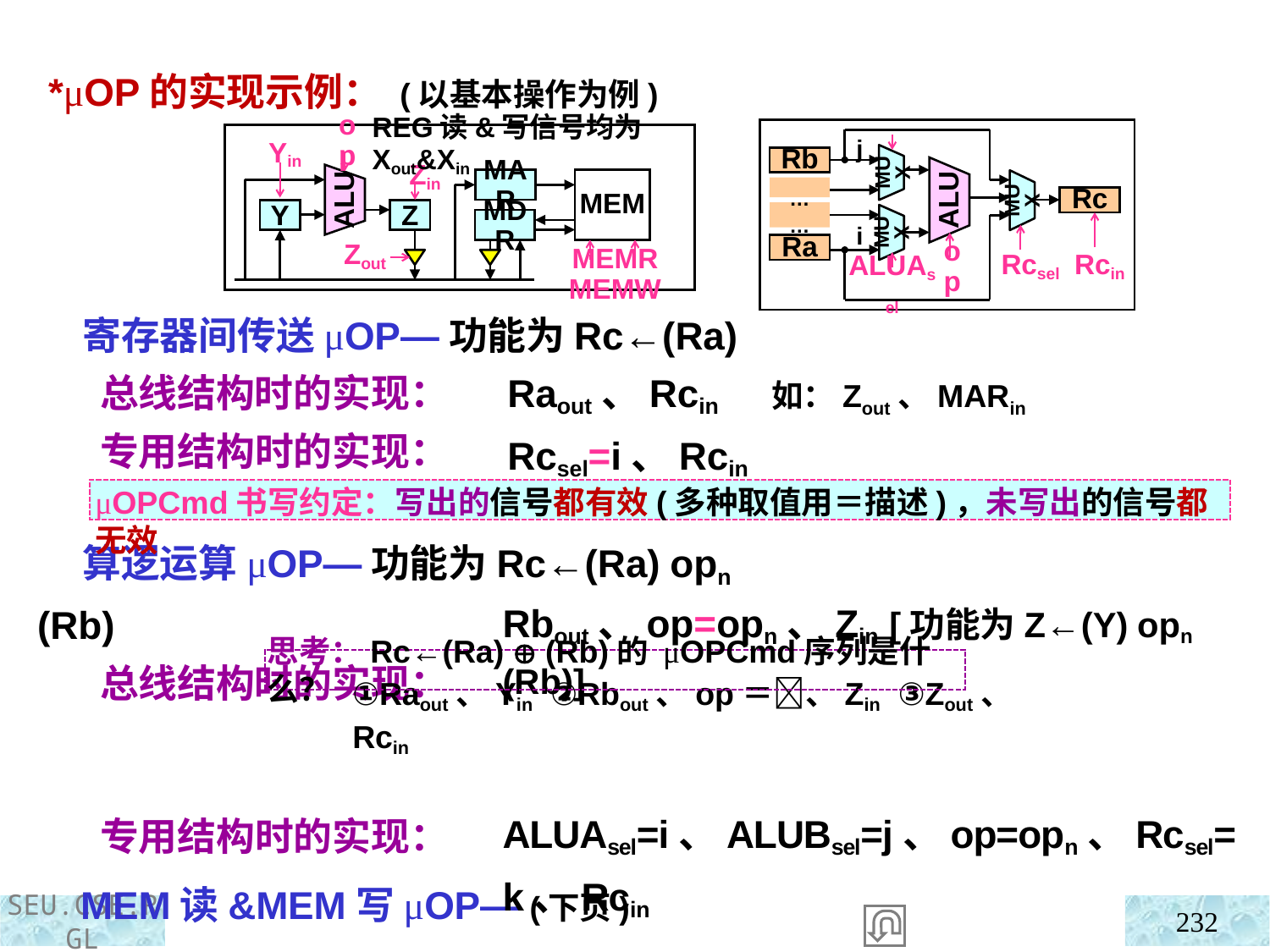

*μOP的实现示例： (以基本操作为例)

    寄存器间传送μOP—功能为Rc←(Ra)
      总线结构时的实现：
      专用结构时的实现：

    算逻运算μOP—功能为Rc←(Ra) opn (Rb)
      总线结构时的实现：

      专用结构时的实现：
    MEM读&MEM写μOP— (下页)

j
Rb
MUX
…
ALU
Rc
MUX
…
MUX
i
Ra
Rcsel
Rcin
op
ALUAsel

op
REG读&写信号均为Xout&Xin
Yin
Zin
MAR
MEM
ALU
Y
Z
MDR
Zout

MEMR MEMW
Raout、Rcin    如：Zout、MARin
Rcsel=i、Rcin
μOPCmd书写约定：写出的信号都有效(多种取值用＝描述)，未写出的信号都无效
Rbout、op=opn、Zin [功能为Z←(Y) opn (Rb)]

ALUAsel=i、ALUBsel=j、op=opn、Rcsel=k、Rcin
思考：Rc←(Ra) ⊕ (Rb)的 μOPCmd序列是什么？
①Raout、Yin  ②Rbout、op＝⊕、Zin  ③Zout、Rcin
232